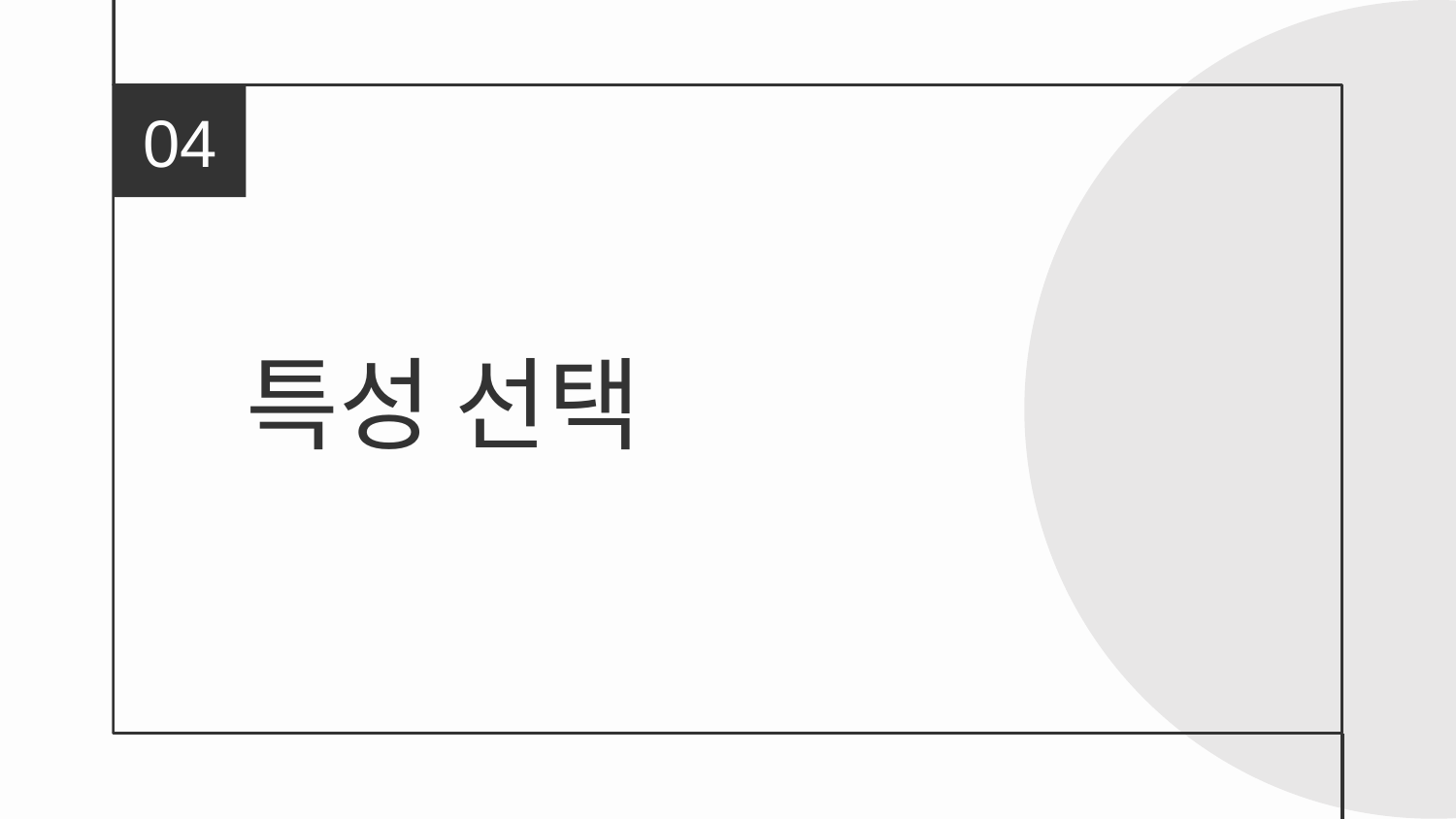

04
# 특성 선택
You can describe the topic of the section here